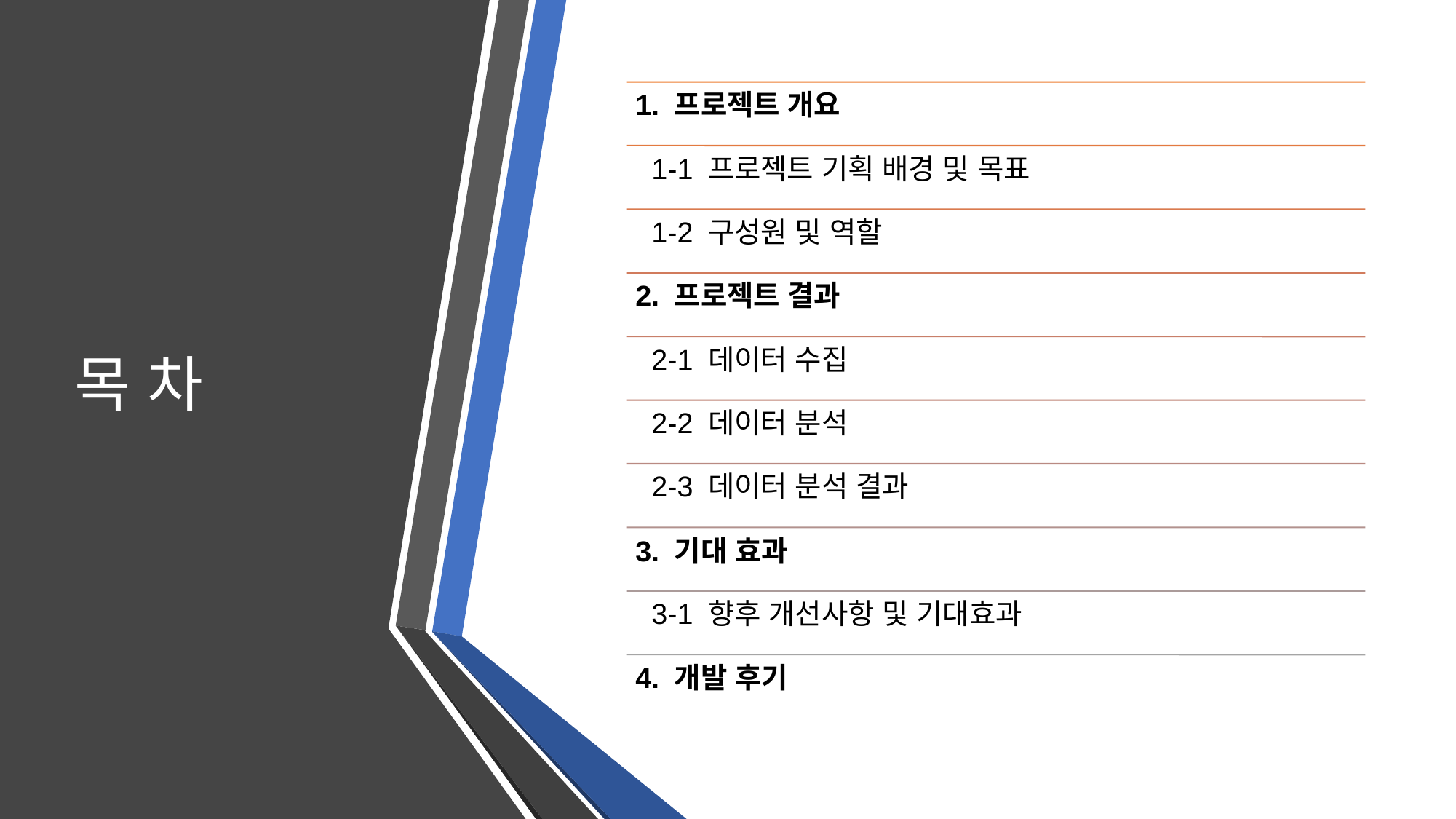

# 목 차
1. 프로젝트 개요
  1-1 프로젝트 기획 배경 및 목표
  1-2 구성원 및 역할
2. 프로젝트 결과
  2-1 데이터 수집
  2-2 데이터 분석
  2-3 데이터 분석 결과
3. 기대 효과
  3-1 향후 개선사항 및 기대효과
4. 개발 후기